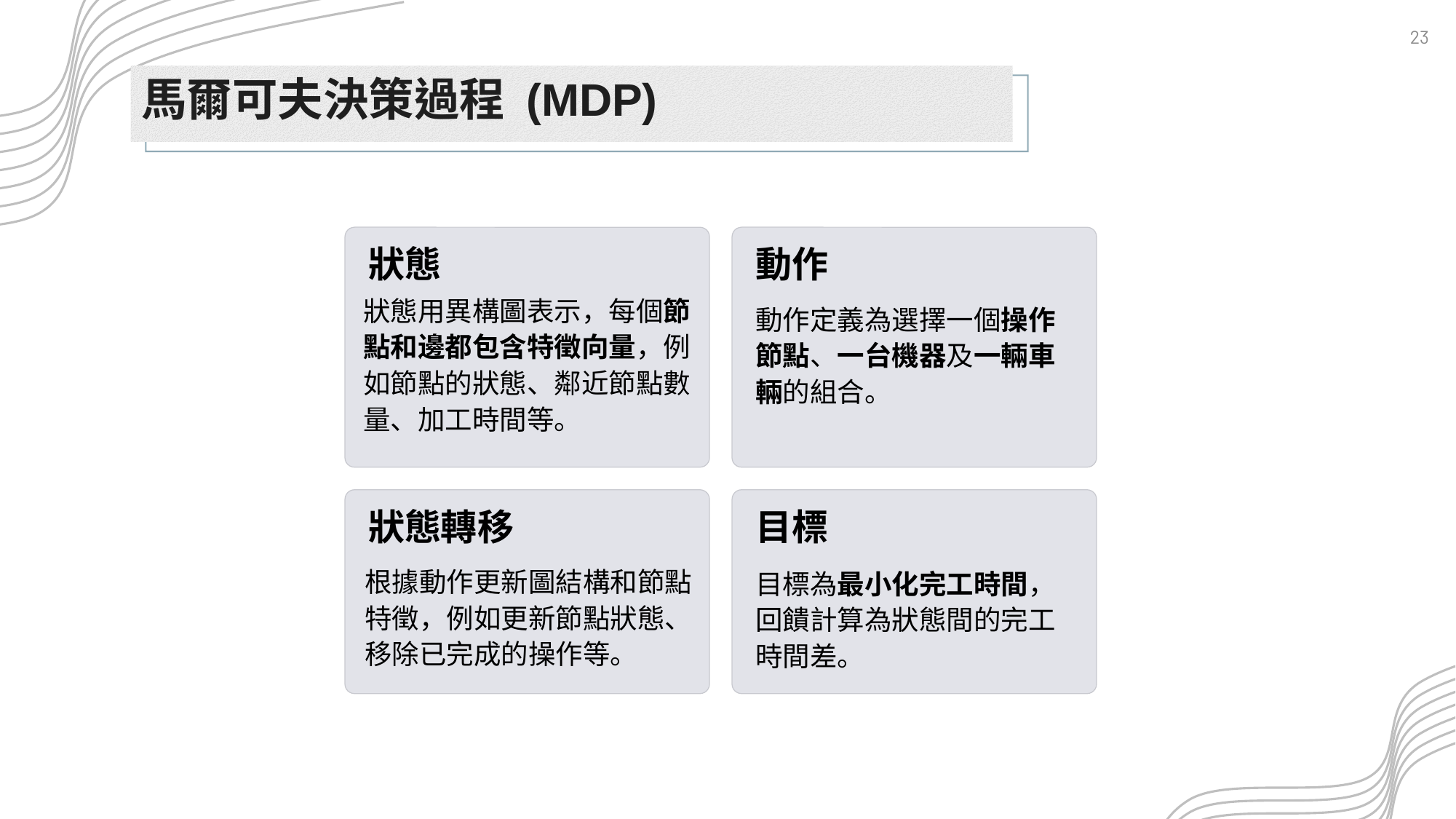

23
馬爾可夫決策過程 (MDP)

狀態
動作
狀態用異構圖表示，每個節點和邊都包含特徵向量，例如節點的狀態、鄰近節點數量、加工時間等。
動作定義為選擇一個操作節點、一台機器及一輛車輛的組合。

狀態轉移
目標
根據動作更新圖結構和節點特徵，例如更新節點狀態、移除已完成的操作等。
目標為最小化完工時間，回饋計算為狀態間的完工時間差。